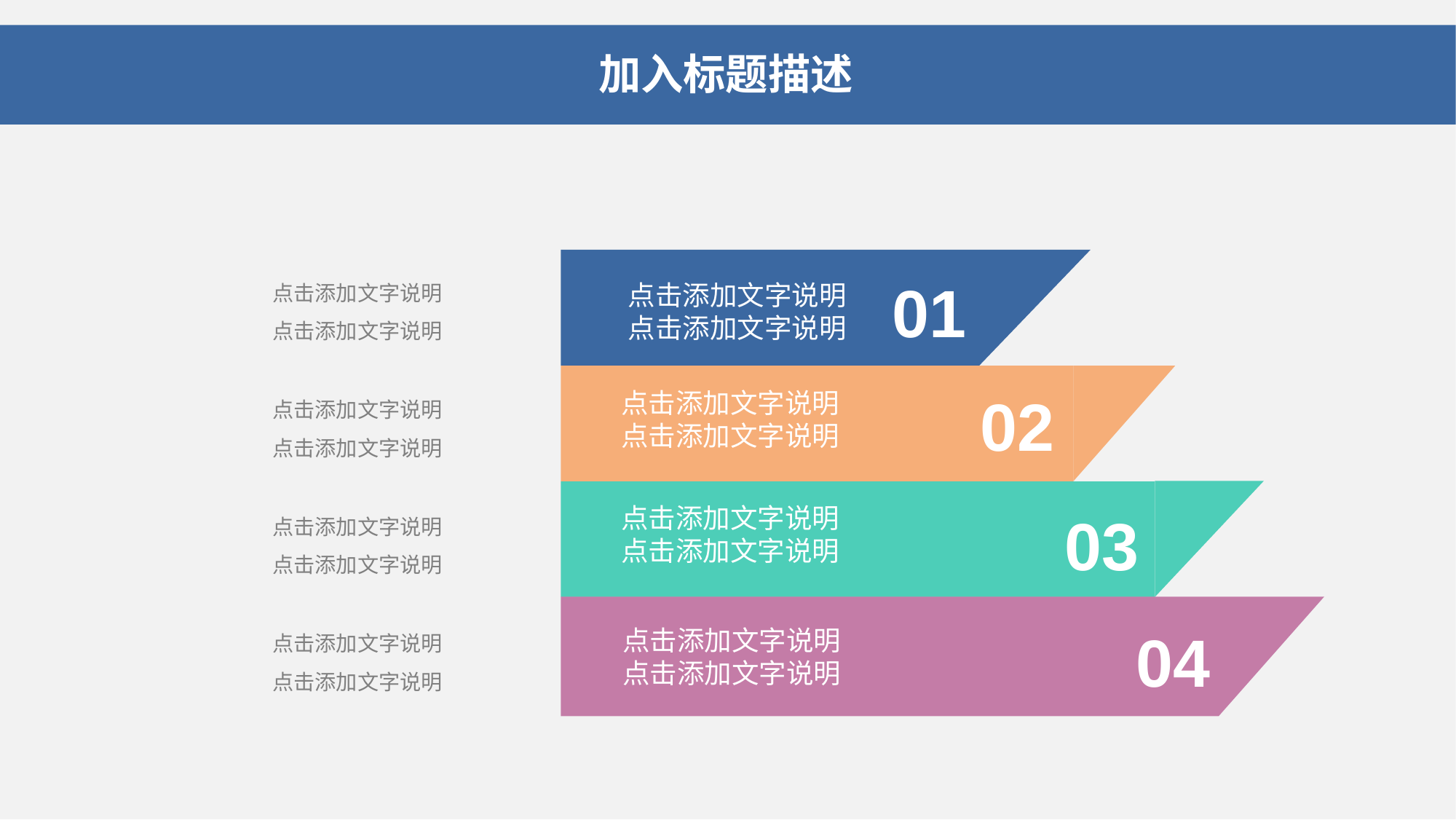

加入标题描述

点击添加文字说明
点击添加文字说明
01
点击添加文字说明
点击添加文字说明

点击添加文字说明
点击添加文字说明
02
点击添加文字说明
点击添加文字说明

点击添加文字说明
点击添加文字说明
点击添加文字说明
点击添加文字说明
03

点击添加文字说明
点击添加文字说明
04
点击添加文字说明
点击添加文字说明